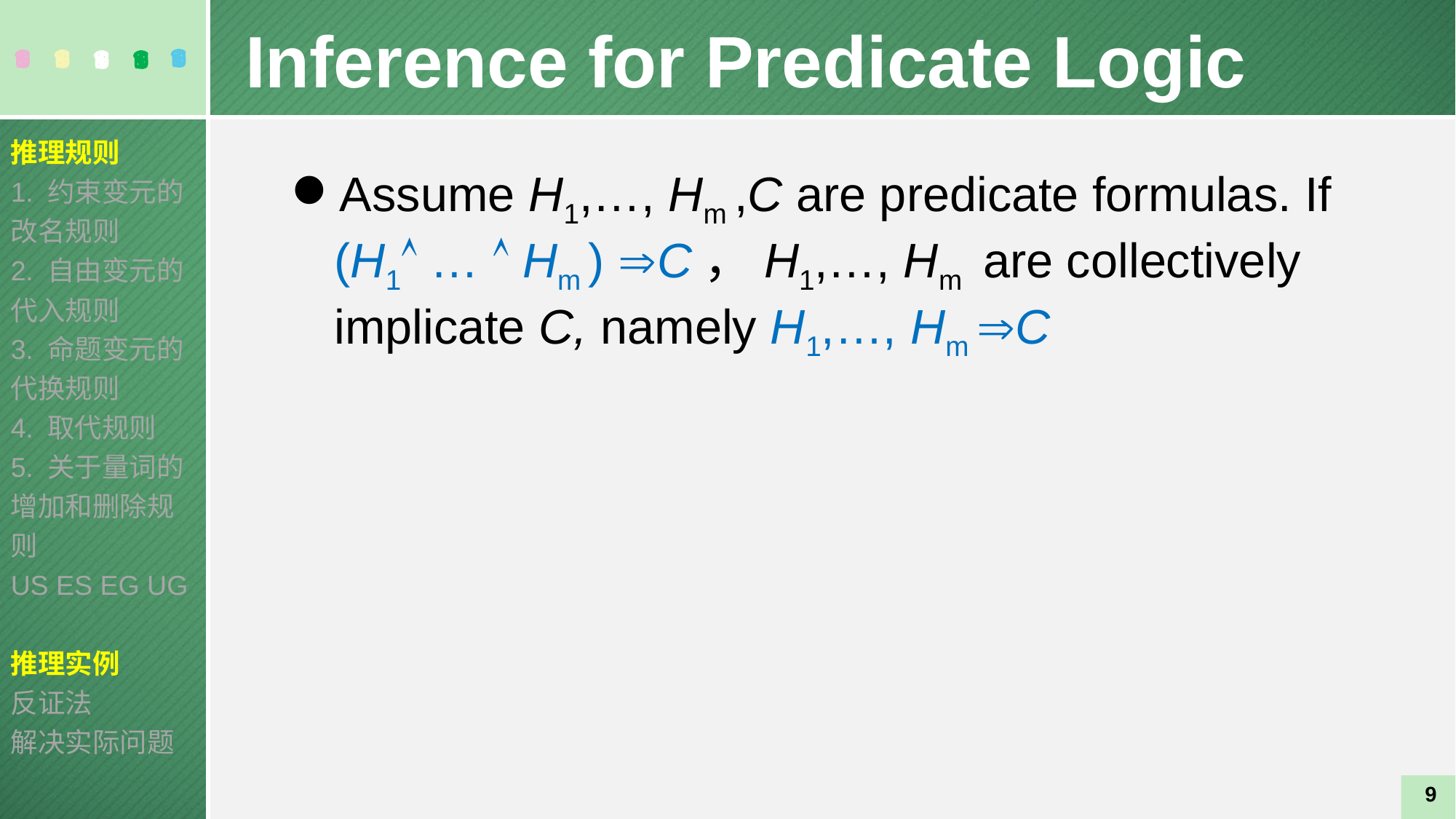

Inference for Predicate Logic

推理规则
1. 约束变元的改名规则
2. 自由变元的代入规则
3. 命题变元的代换规则
4. 取代规则
5. 关于量词的增加和删除规则
US ES EG UG

推理实例
反证法
解决实际问题

Assume H1,…, Hm ,C are predicate formulas. If (H1∧ … ∧ Hm ) ⇒C，H1,…, Hm  are collectively implicate C, namely H1,…, Hm ⇒C

9